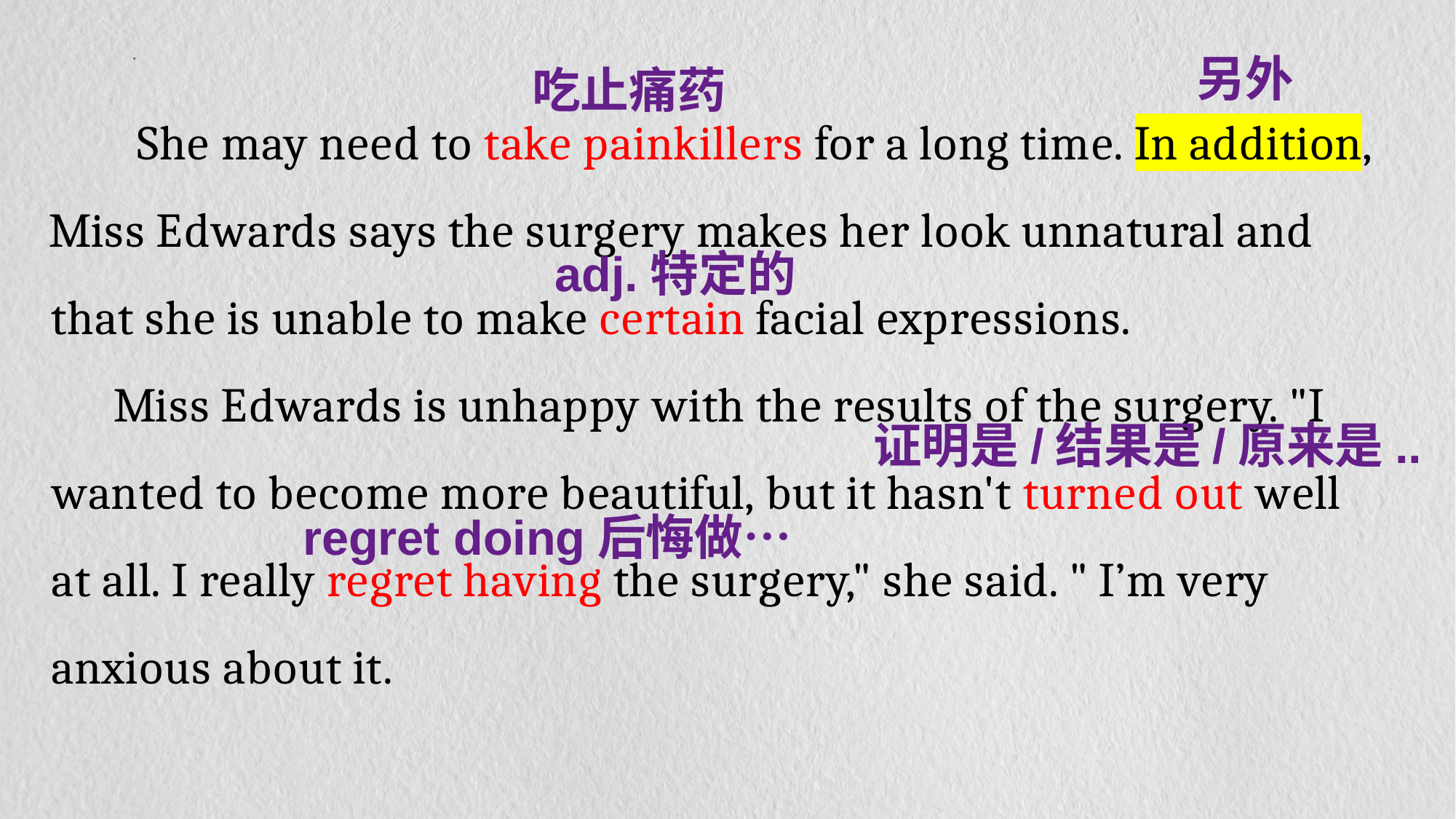

另外
吃止痛药
               She may need to take painkillers for a long time. In addition, Miss Edwards says the surgery makes her look unnatural and that she is unable to make certain facial expressions.
      Miss Edwards is unhappy with the results of the surgery. "I wanted to become more beautiful, but it hasn't turned out well at all. I really regret having the surgery," she said. " I’m very anxious about it.
adj.特定的
证明是/结果是/原来是..
regret doing后悔做…